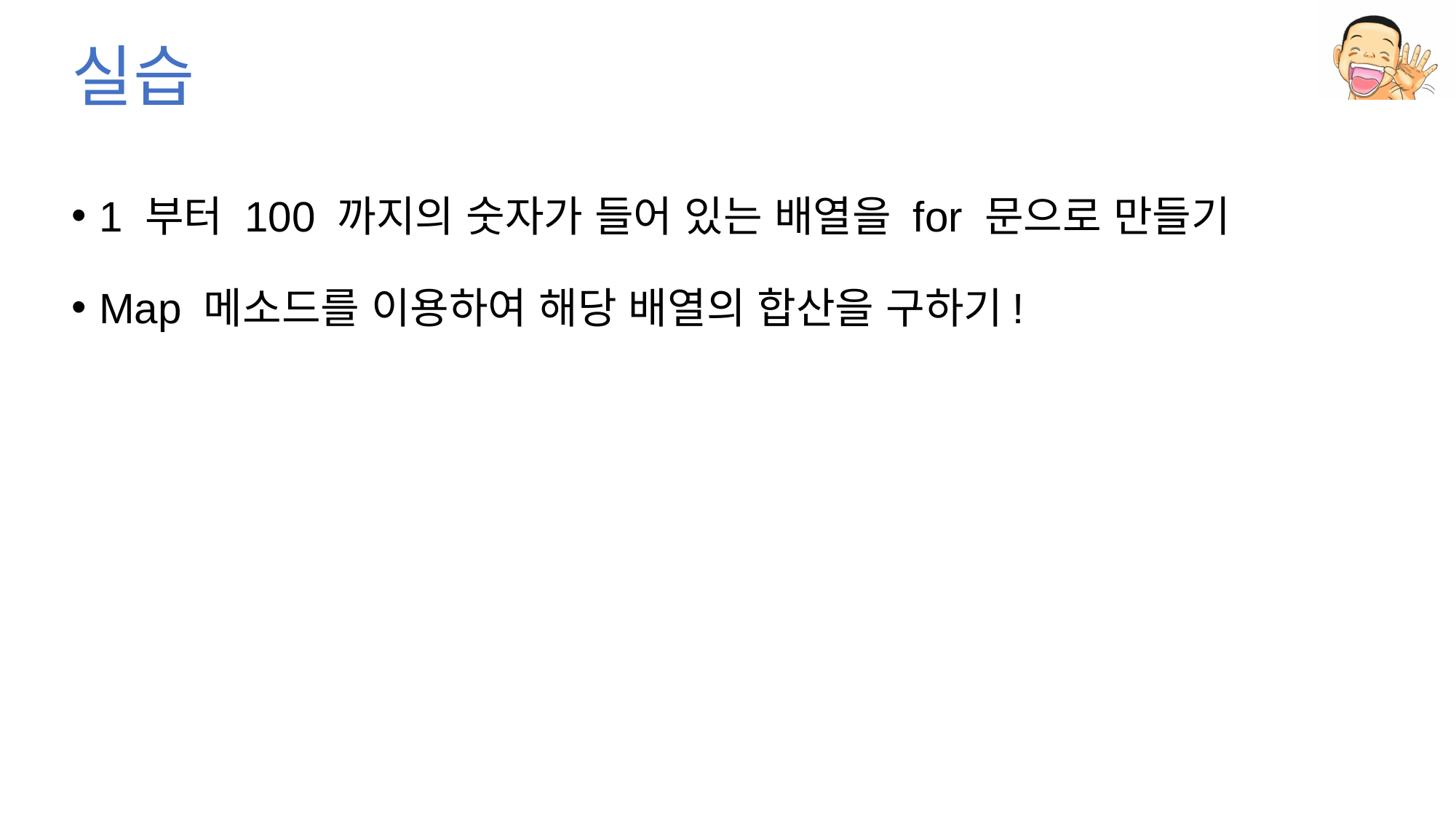

# 실습
1 부터 100 까지의 숫자가 들어 있는 배열을 for 문으로 만들기
Map 메소드를 이용하여 해당 배열의 합산을 구하기!